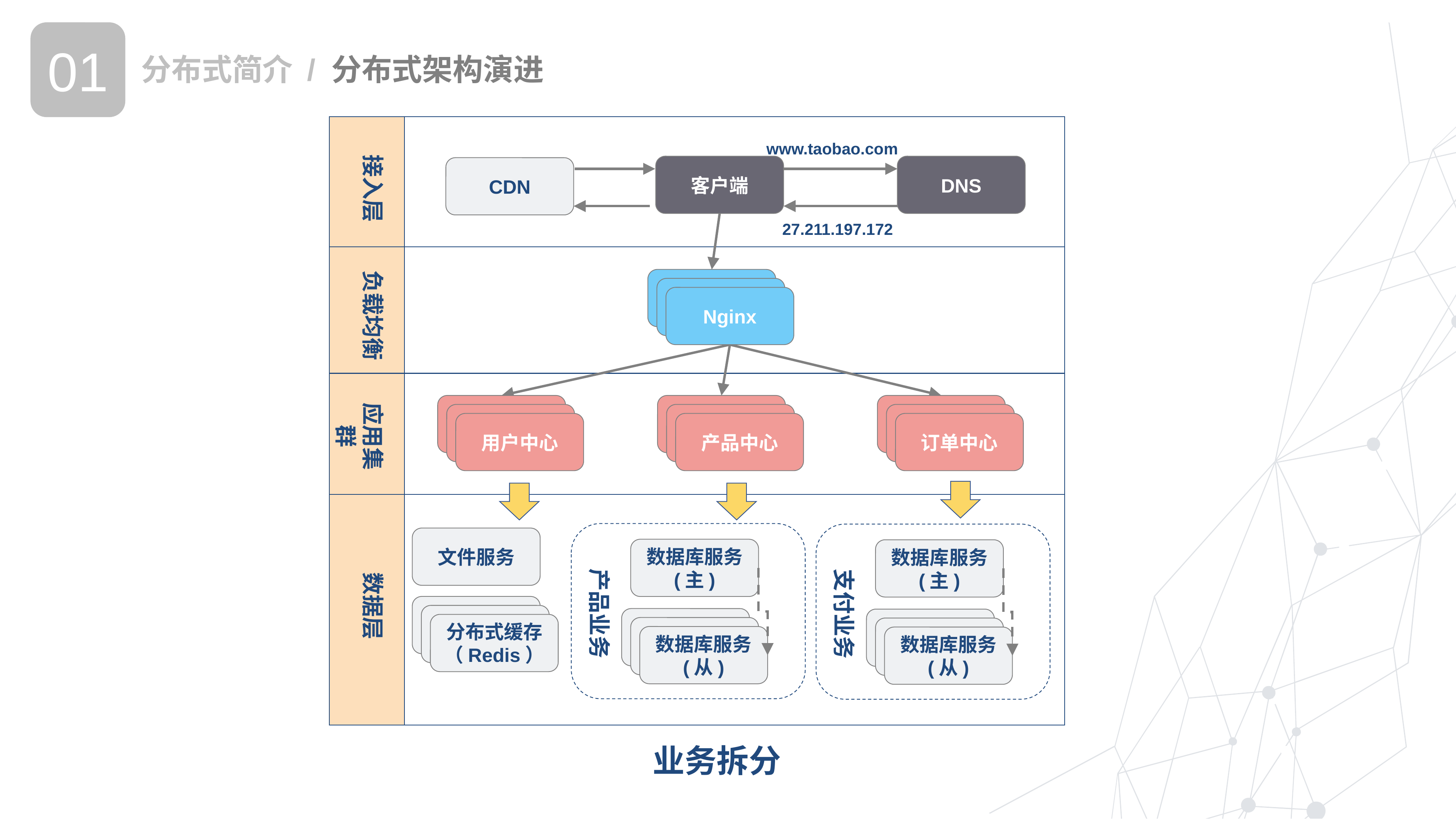

01
分布式简介 / 分布式架构演进

接入层
www.taobao.com
客户端
DNS
CDN
27.211.197.172

负载均衡

Nginx

应用集群

用户中心

产品中心

订单中心

数据层

数据库服务
(主)
产品业务

数据库服务
(从)

数据库服务
(主)
支付业务

数据库服务
(从)
文件服务

分布式缓存
（Redis）

业务拆分